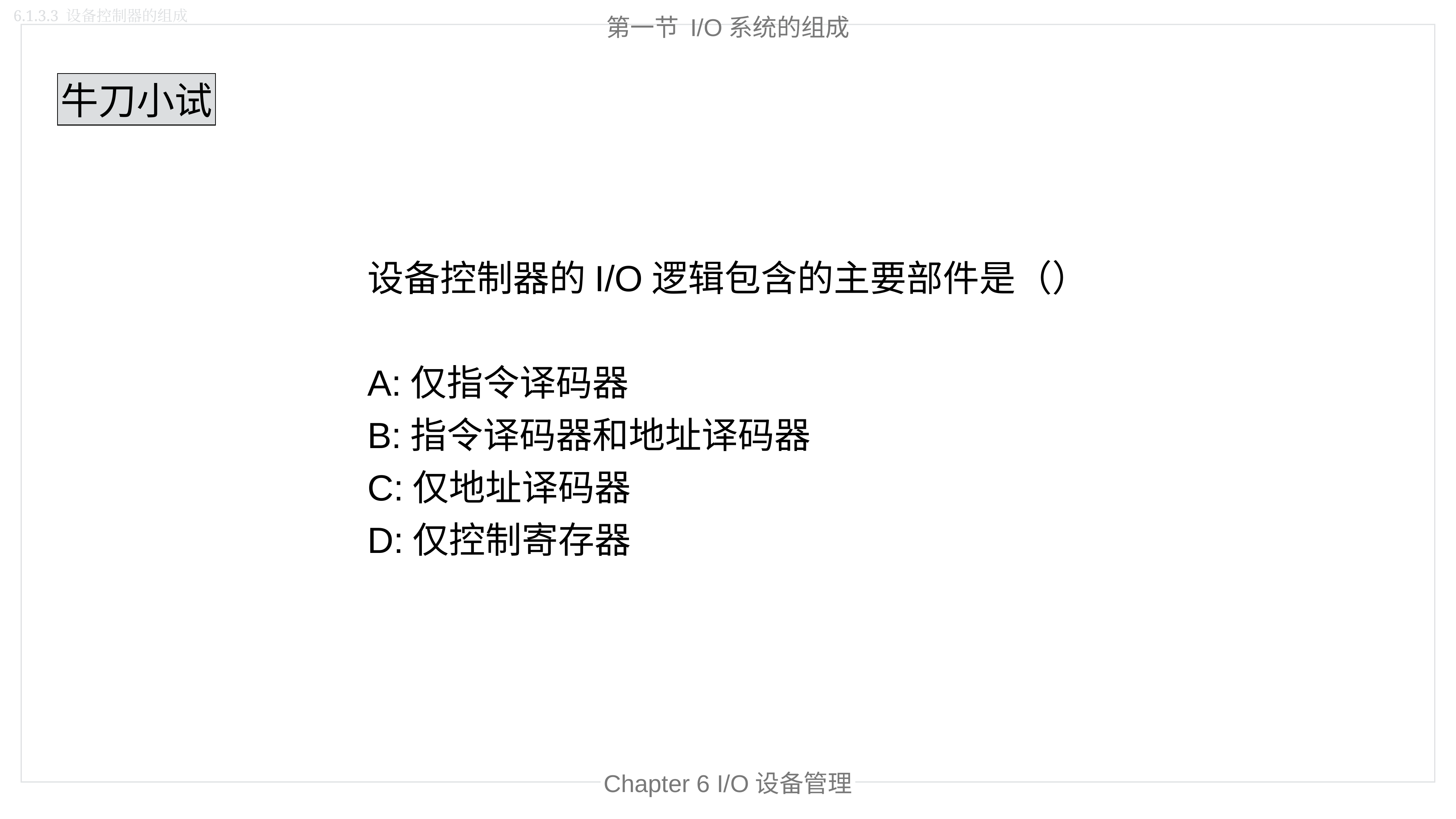

6.1.3.3 设备控制器的组成
第一节 I/O系统的组成

牛刀小试
设备控制器的I/O逻辑包含的主要部件是（）

A:仅指令译码器
B:指令译码器和地址译码器
C:仅地址译码器
D:仅控制寄存器
Chapter 6 I/O设备管理